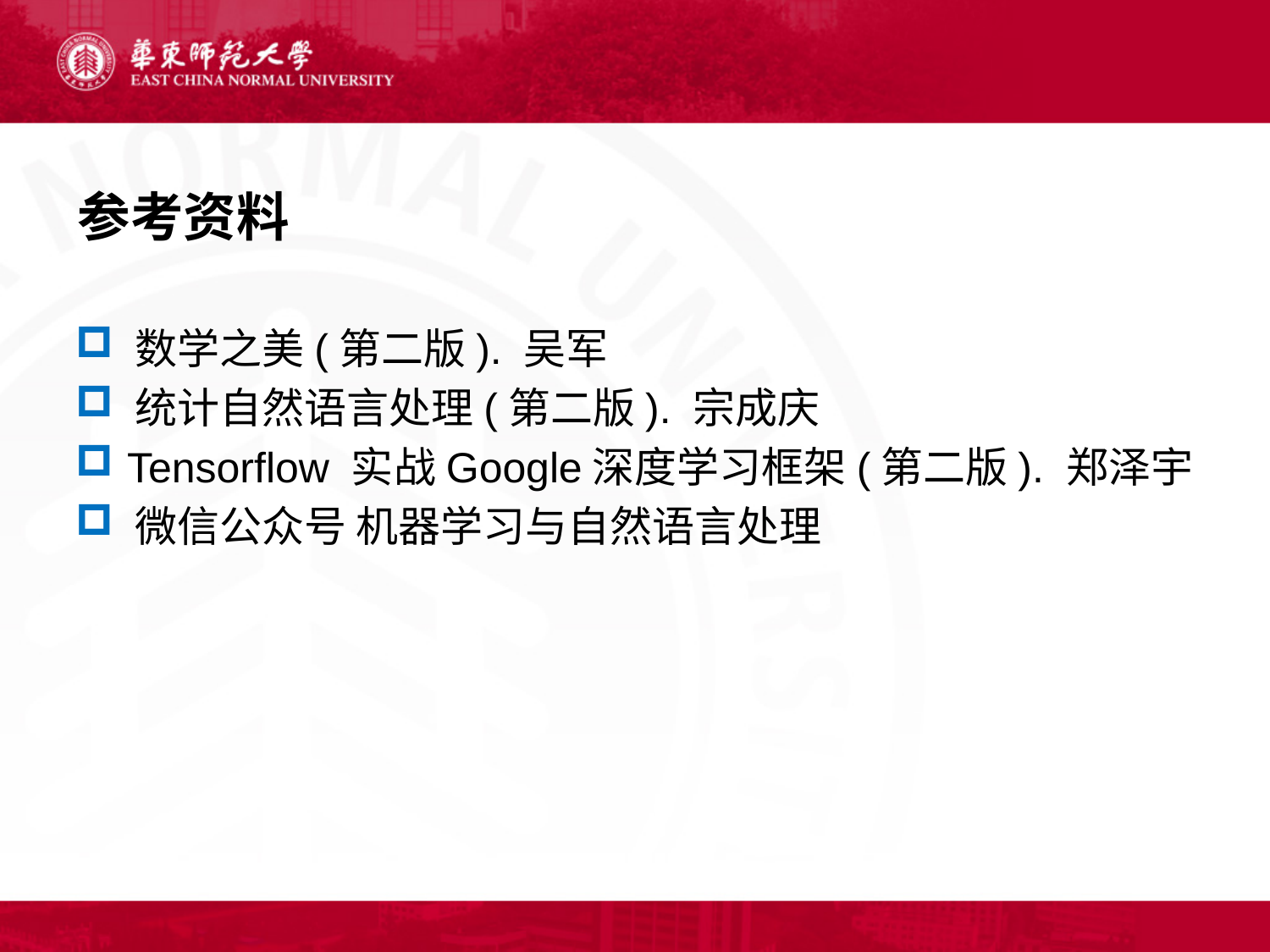

# 参考资料
 数学之美(第二版). 吴军
 统计自然语言处理(第二版). 宗成庆
 Tensorflow 实战Google深度学习框架(第二版). 郑泽宇
 微信公众号 机器学习与自然语言处理